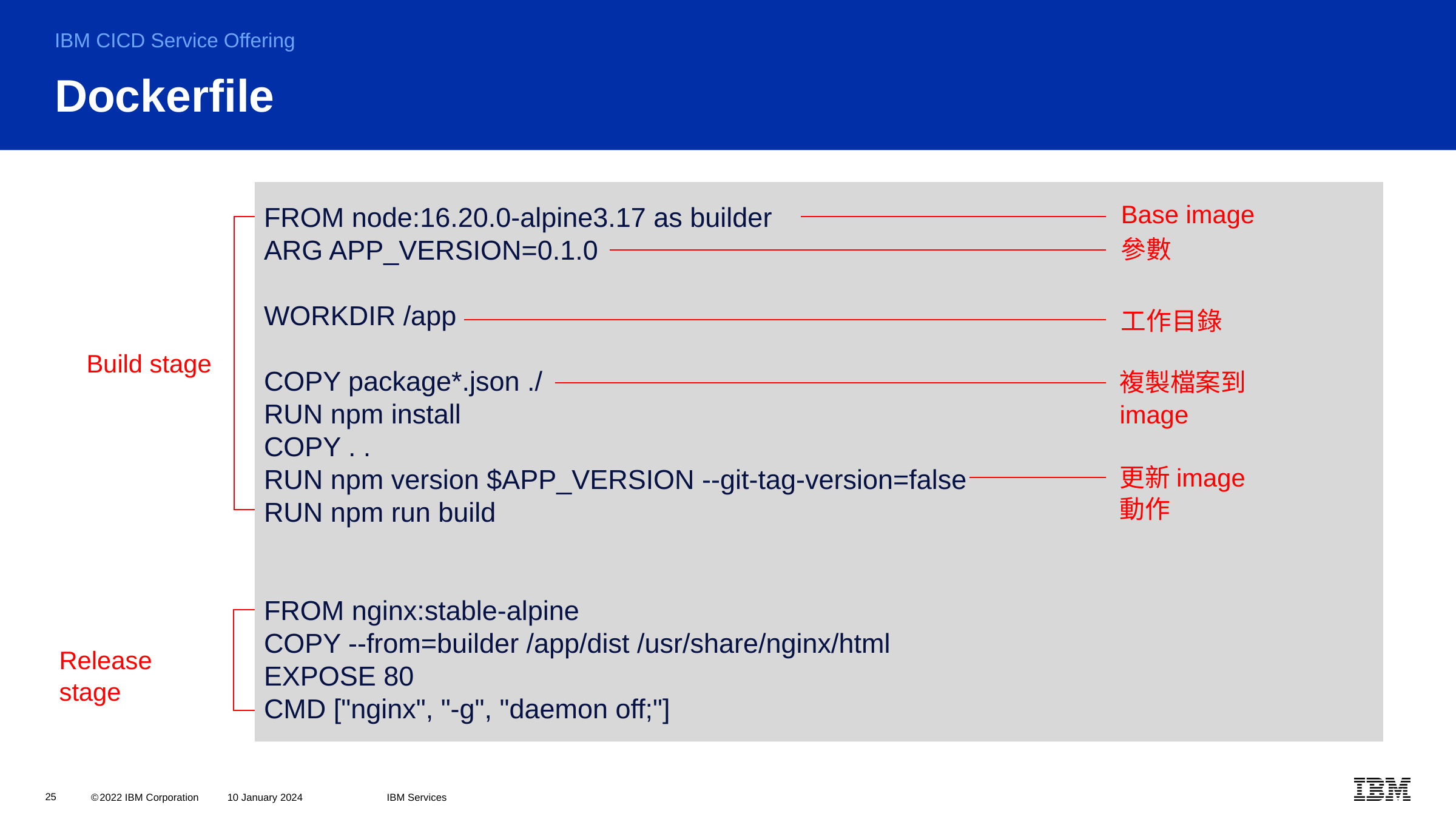

IBM CICD Service Offering
# Dockerfile

FROM node:16.20.0-alpine3.17 as builder
ARG APP_VERSION=0.1.0

WORKDIR /app

COPY package*.json ./
RUN npm install
COPY . .
RUN npm version $APP_VERSION --git-tag-version=false
RUN npm run build

FROM nginx:stable-alpine
COPY --from=builder /app/dist /usr/share/nginx/html
EXPOSE 80
CMD ["nginx", "-g", "daemon off;"]
Base image

參數
工作目錄
Build stage
複製檔案到image
更新image動作

Release stage